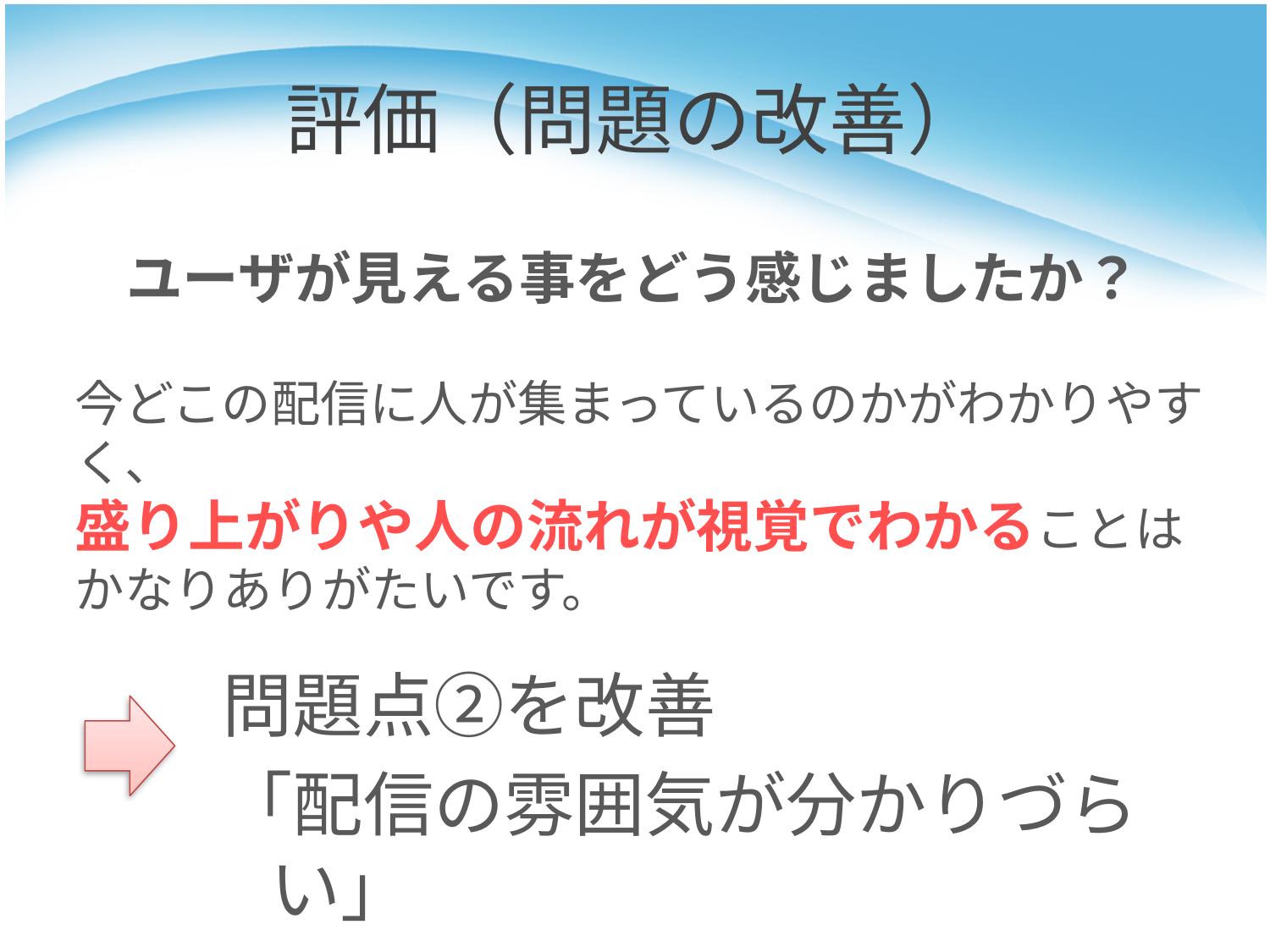

# 評価（問題の改善）
ユーザが見える事をどう感じましたか？
	今どこの配信に人が集まっているのかがわかりやすく、
盛り上がりや人の流れが視覚でわかることは
かなりありがたいです。
問題点②を改善
「配信の雰囲気が分かりづらい」